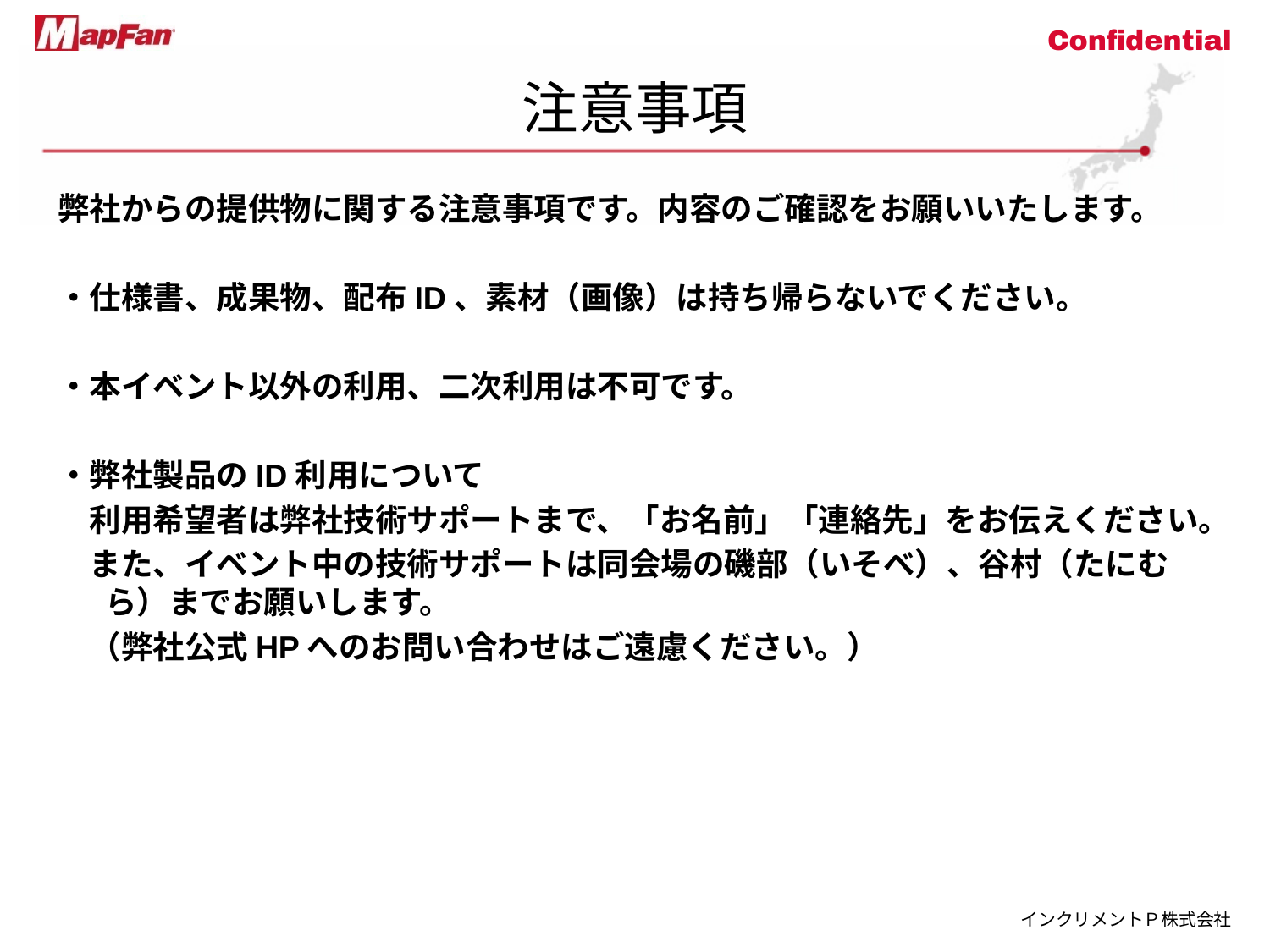

# 注意事項
弊社からの提供物に関する注意事項です。内容のご確認をお願いいたします。

・仕様書、成果物、配布ID、素材（画像）は持ち帰らないでください。

・本イベント以外の利用、二次利用は不可です。

・弊社製品のID利用について
　利用希望者は弊社技術サポートまで、「お名前」「連絡先」をお伝えください。
　また、イベント中の技術サポートは同会場の磯部（いそべ）、谷村（たにむら）までお願いします。
　（弊社公式HPへのお問い合わせはご遠慮ください。）